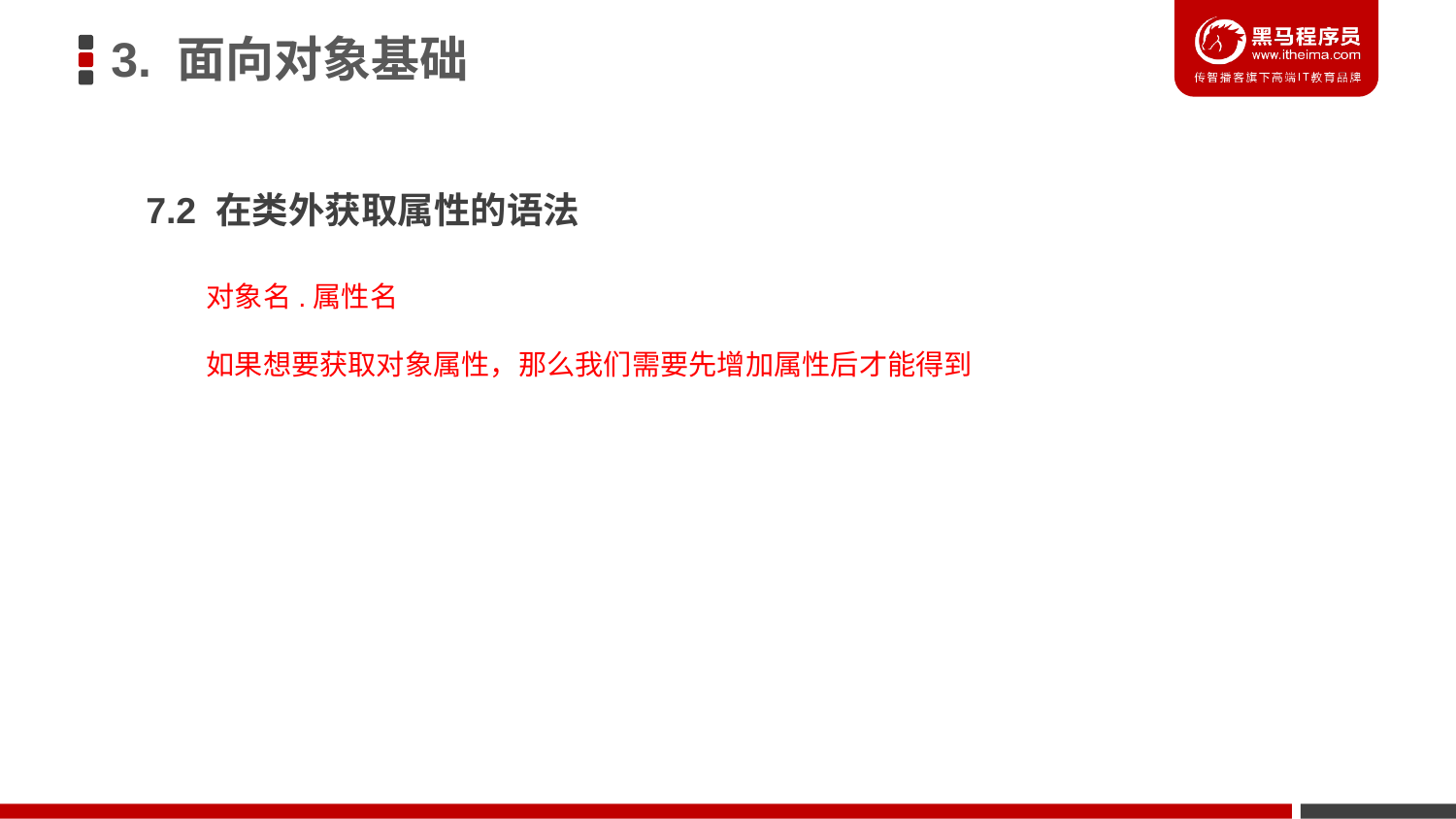

3. 面向对象基础

7.2 在类外获取属性的语法
对象名.属性名

如果想要获取对象属性，那么我们需要先增加属性后才能得到